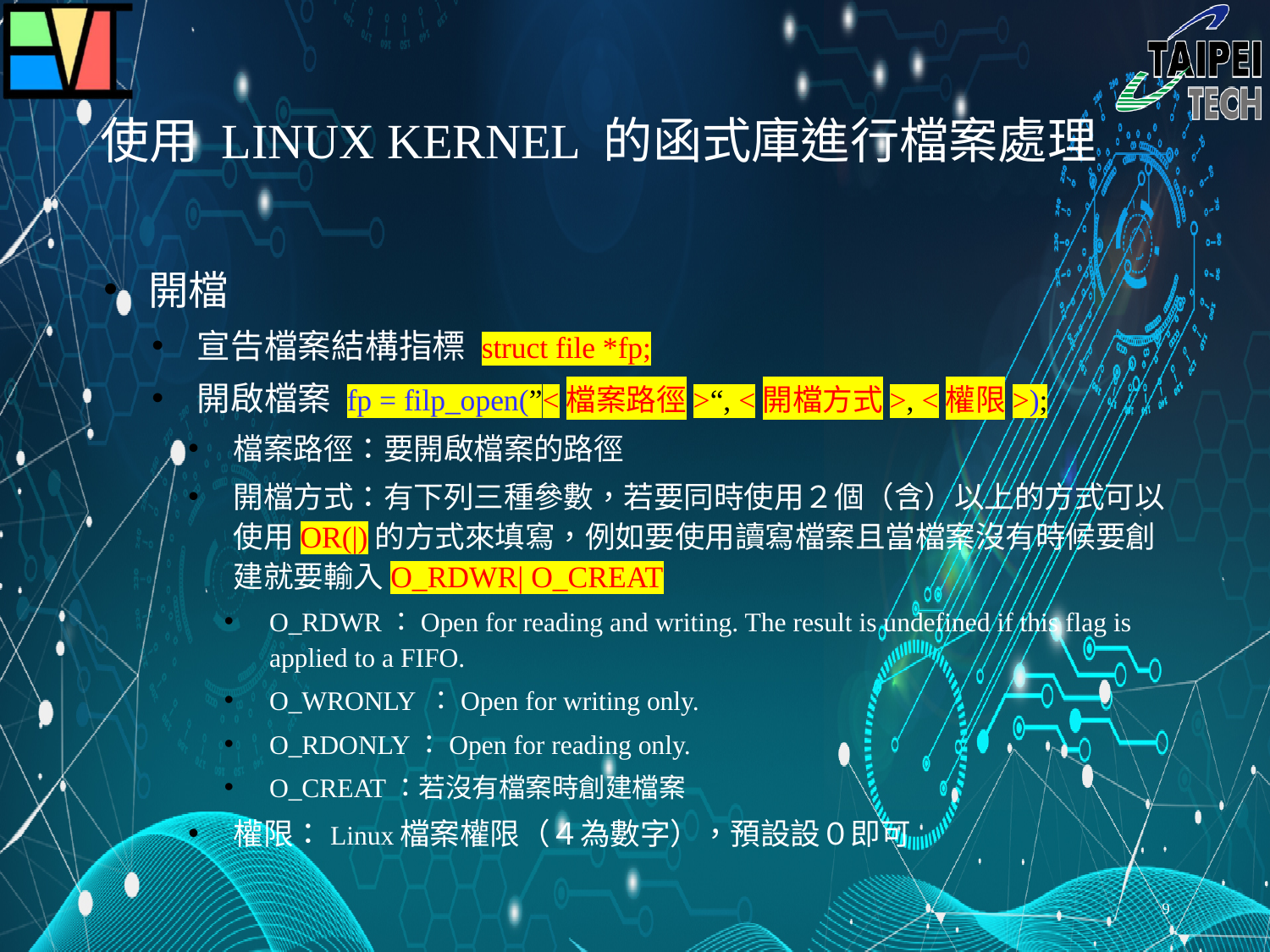

# 使用 LINUX KERNEL 的函式庫進行檔案處理
開檔
宣告檔案結構指標 struct file *fp;
開啟檔案 fp = filp_open(”<檔案路徑>“, <開檔方式>, <權限>);
檔案路徑：要開啟檔案的路徑
開檔方式：有下列三種參數，若要同時使用２個（含）以上的方式可以使用OR(|)的方式來填寫，例如要使用讀寫檔案且當檔案沒有時候要創建就要輸入O_RDWR| O_CREAT
O_RDWR：Open for reading and writing. The result is undefined if this flag is applied to a FIFO.
O_WRONLY ：Open for writing only.
O_RDONLY：Open for reading only.
O_CREAT：若沒有檔案時創建檔案
權限：Linux檔案權限（４為數字），預設設０即可
9